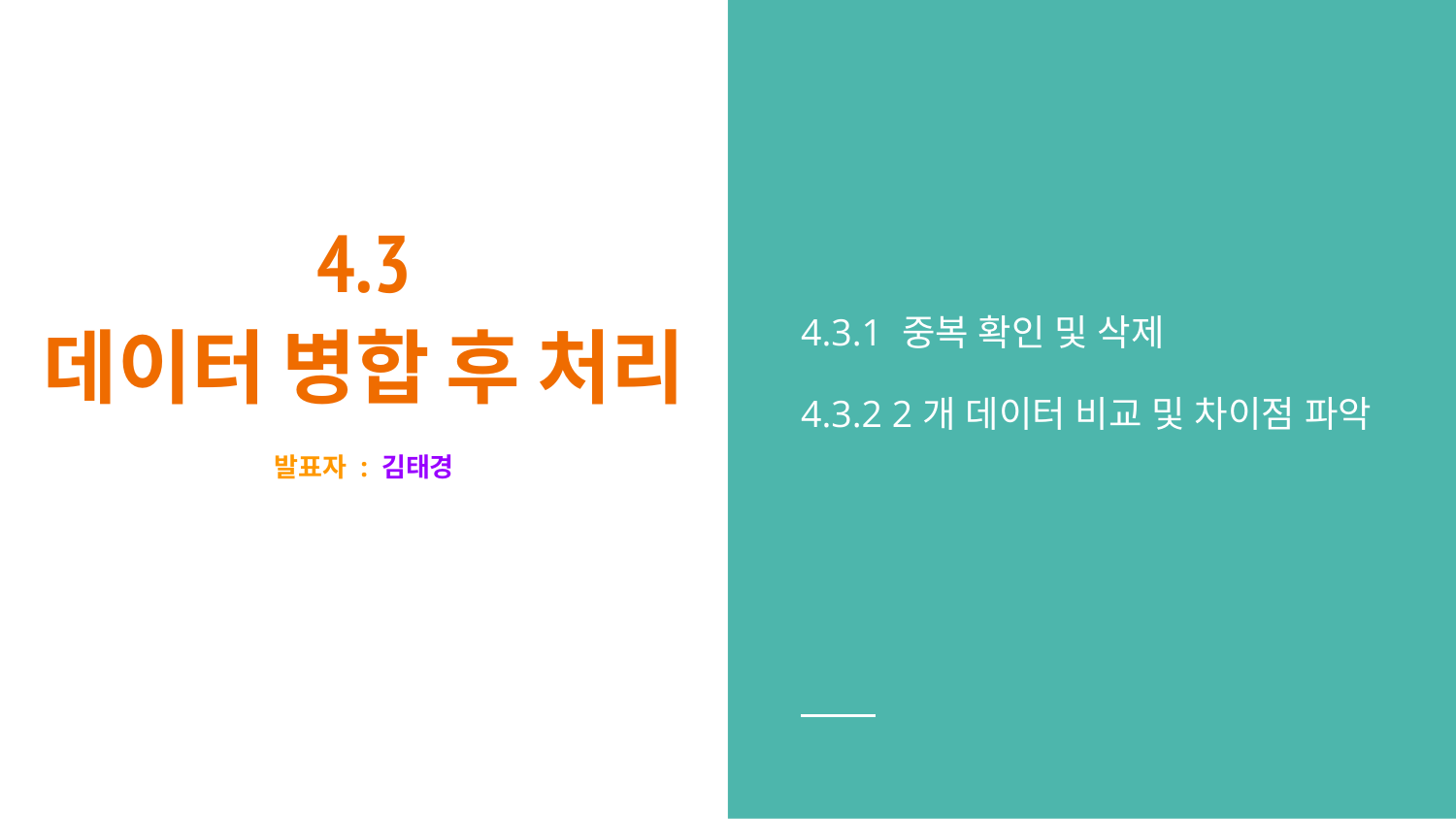

4.3.1 중복 확인 및 삭제
4.3.2 2개 데이터 비교 및 차이점 파악

# 4.3
데이터 병합 후 처리
발표자 : 김태경